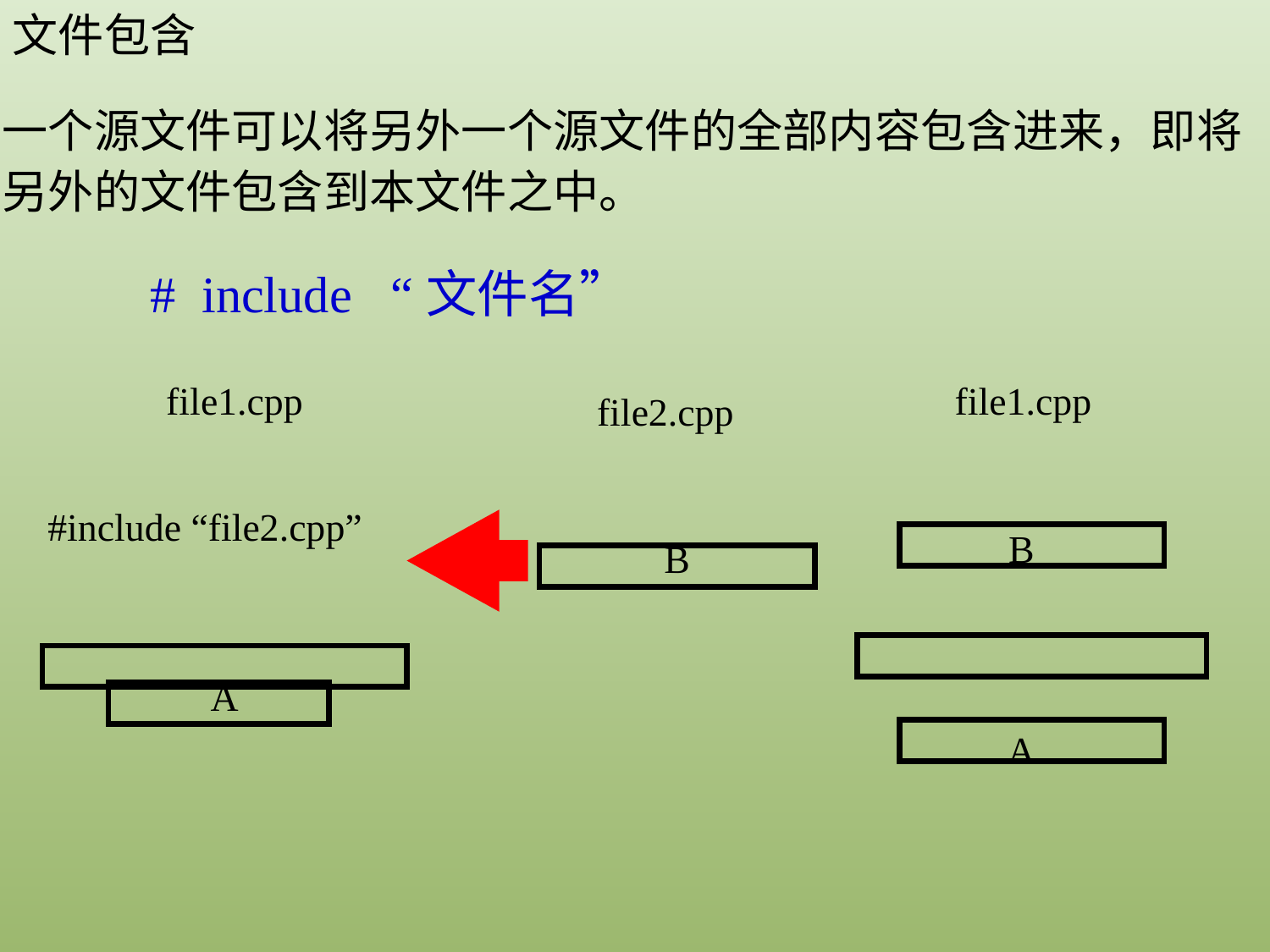

文件包含
一个源文件可以将另外一个源文件的全部内容包含进来，即将另外的文件包含到本文件之中。
#  include   “文件名”
file1.cpp
B

A

file1.cpp
file2.cpp
#include “file2.cpp”

B

A

269